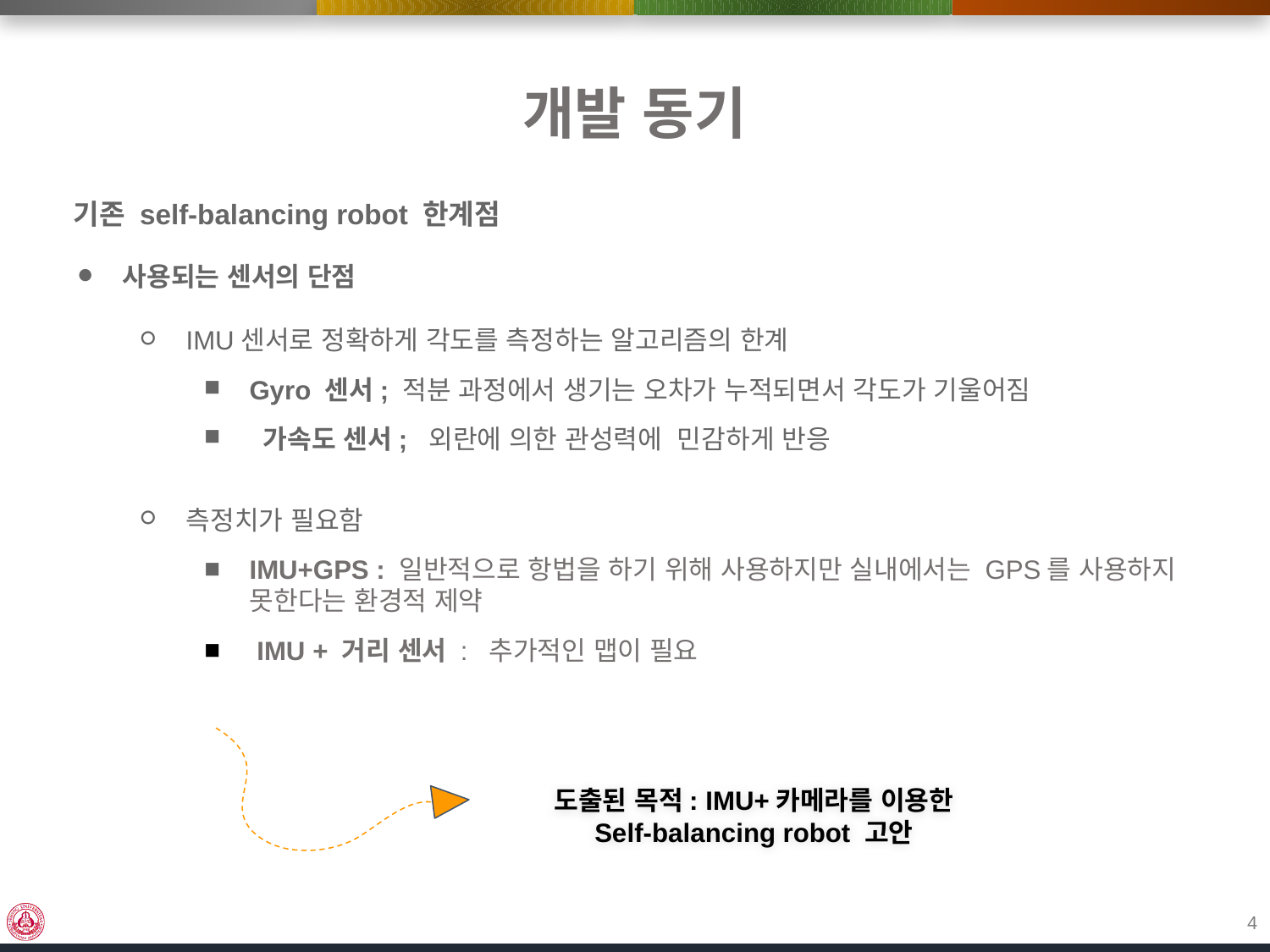

# 개발 동기
 기존 self-balancing robot 한계점

사용되는 센서의 단점

IMU센서로 정확하게 각도를 측정하는 알고리즘의 한계
Gyro 센서; 적분 과정에서 생기는 오차가 누적되면서 각도가 기울어짐
 가속도 센서;  외란에 의한 관성력에  민감하게 반응

측정치가 필요함
IMU+GPS : 일반적으로 항법을 하기 위해 사용하지만 실내에서는 GPS를 사용하지 못한다는 환경적 제약
 IMU + 거리 센서 :  추가적인 맵이 필요

도출된 목적: IMU+카메라를 이용한
Self-balancing robot 고안

4